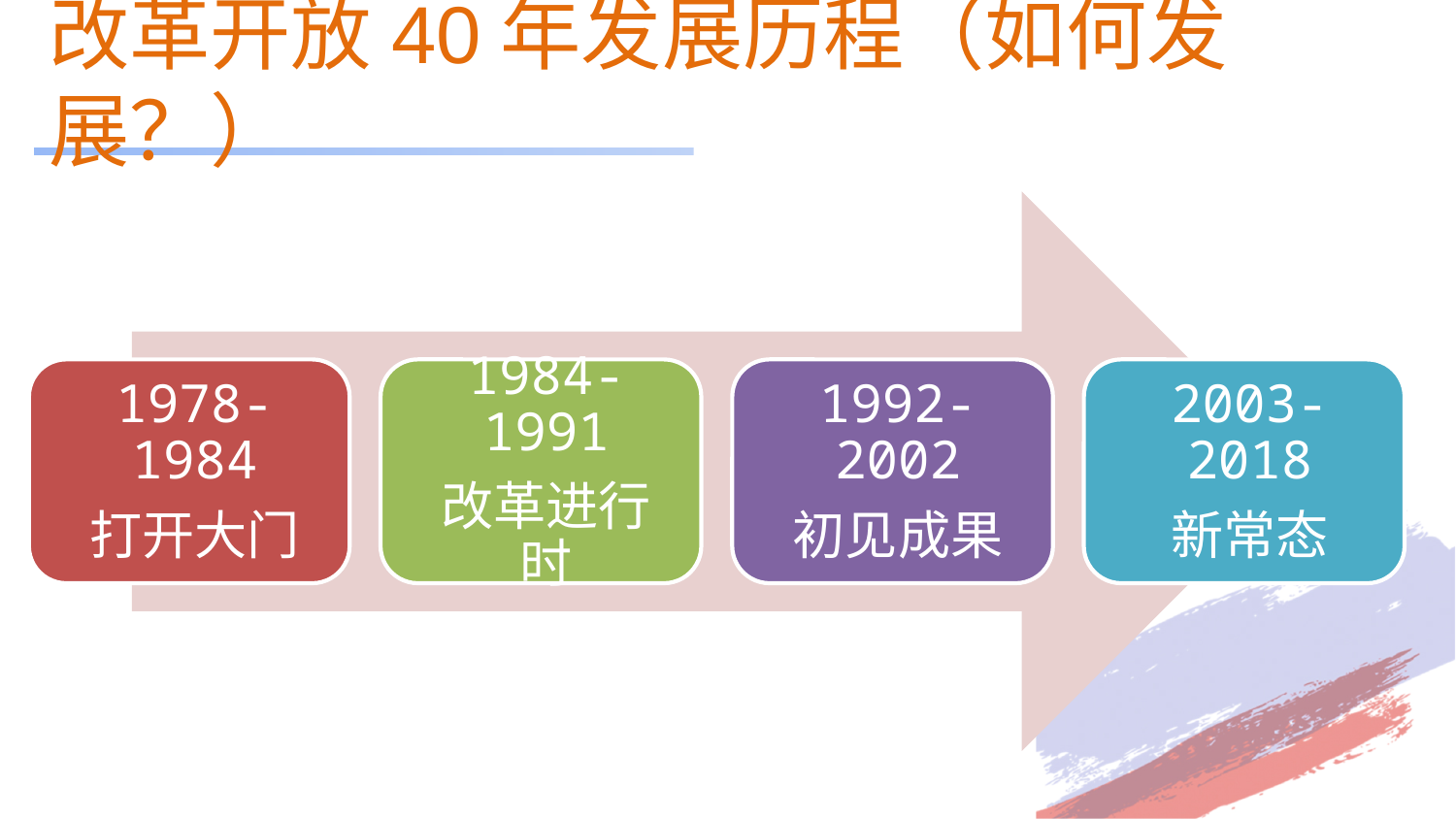

# 改革开放40年发展历程（如何发展？）
1978-1984
打开大门
1984-1991
改革进行时
1992-2002
初见成果
2003-2018
新常态